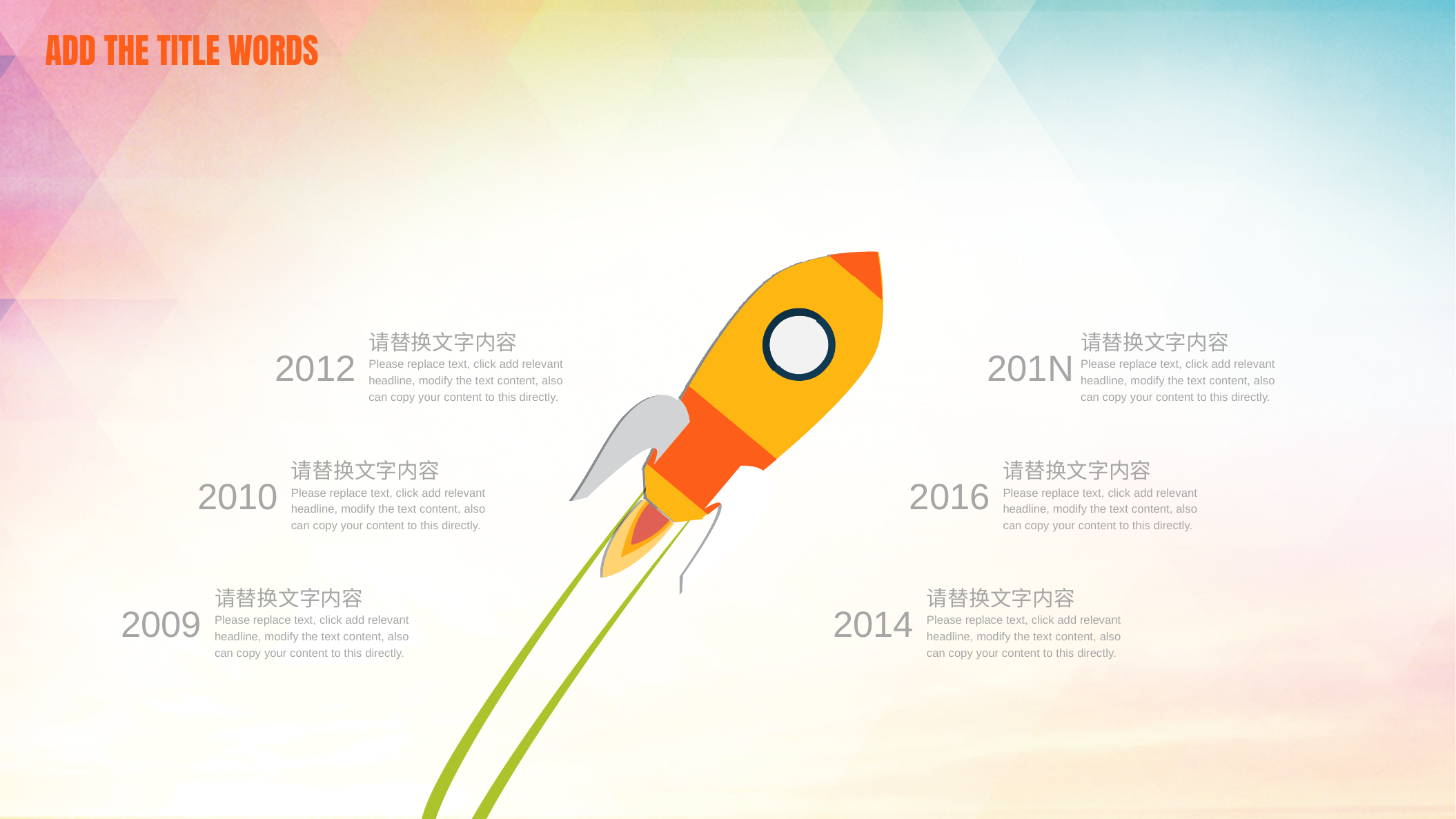

ADD THE TITLE WORDS

请替换文字内容
请替换文字内容
2012
201N
Please replace text, click add relevant headline, modify the text content, also can copy your content to this directly.
Please replace text, click add relevant headline, modify the text content, also can copy your content to this directly.
请替换文字内容
请替换文字内容
2010
2016
Please replace text, click add relevant headline, modify the text content, also can copy your content to this directly.
Please replace text, click add relevant headline, modify the text content, also can copy your content to this directly.
请替换文字内容
请替换文字内容
2009
2014
Please replace text, click add relevant headline, modify the text content, also can copy your content to this directly.
Please replace text, click add relevant headline, modify the text content, also can copy your content to this directly.